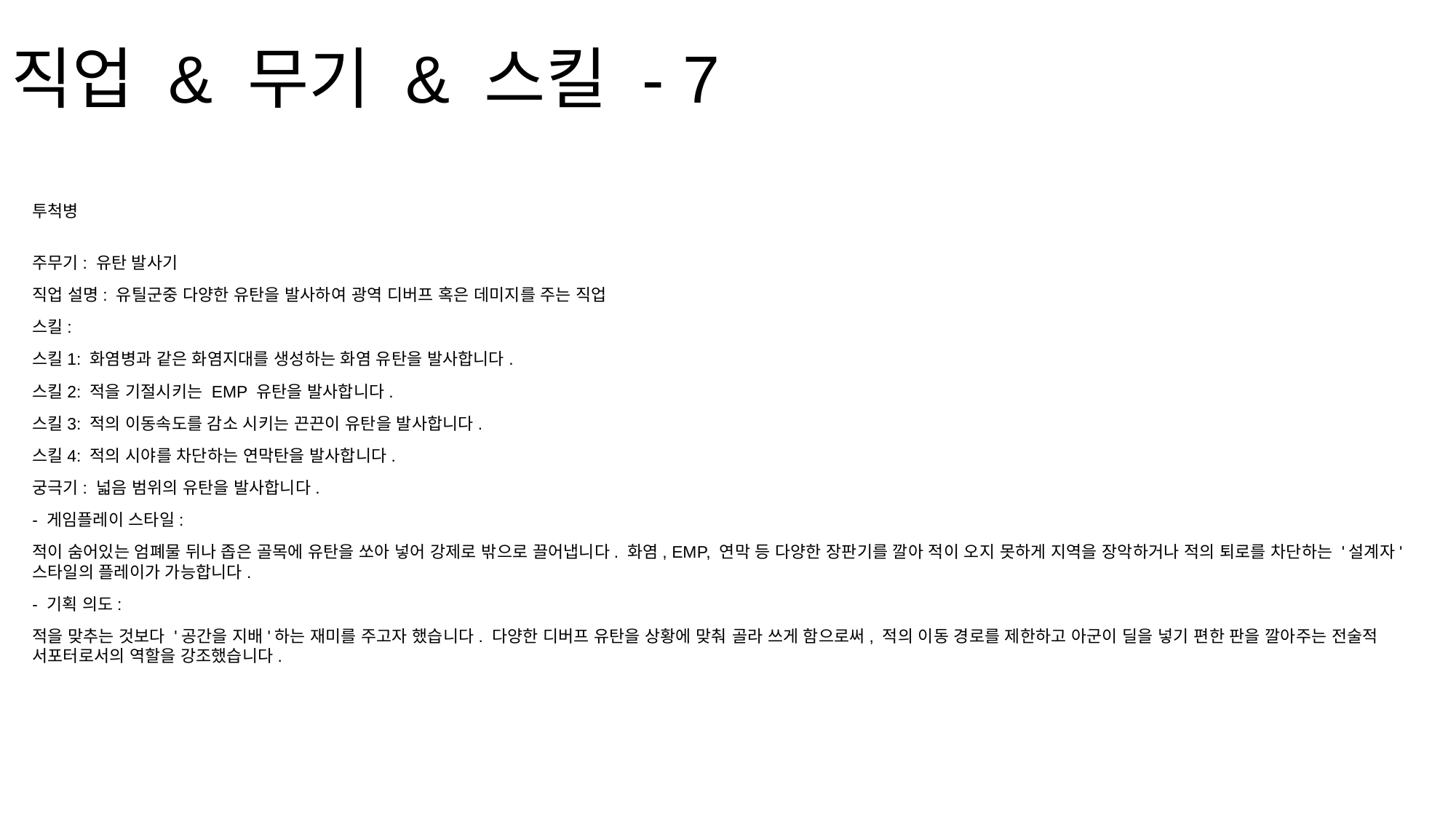

# 직업 & 무기 & 스킬 - 7
투척병

주무기: 유탄 발사기
직업 설명: 유틸군중 다양한 유탄을 발사하여 광역 디버프 혹은 데미지를 주는 직업
스킬:
스킬1: 화염병과 같은 화염지대를 생성하는 화염 유탄을 발사합니다.
스킬2: 적을 기절시키는 EMP 유탄을 발사합니다.
스킬3: 적의 이동속도를 감소 시키는 끈끈이 유탄을 발사합니다.
스킬4: 적의 시야를 차단하는 연막탄을 발사합니다.
궁극기: 넓음 범위의 유탄을 발사합니다.
- 게임플레이 스타일:
적이 숨어있는 엄폐물 뒤나 좁은 골목에 유탄을 쏘아 넣어 강제로 밖으로 끌어냅니다. 화염, EMP, 연막 등 다양한 장판기를 깔아 적이 오지 못하게 지역을 장악하거나 적의 퇴로를 차단하는 '설계자' 스타일의 플레이가 가능합니다.
- 기획 의도:
적을 맞추는 것보다 '공간을 지배'하는 재미를 주고자 했습니다. 다양한 디버프 유탄을 상황에 맞춰 골라 쓰게 함으로써, 적의 이동 경로를 제한하고 아군이 딜을 넣기 편한 판을 깔아주는 전술적 서포터로서의 역할을 강조했습니다.